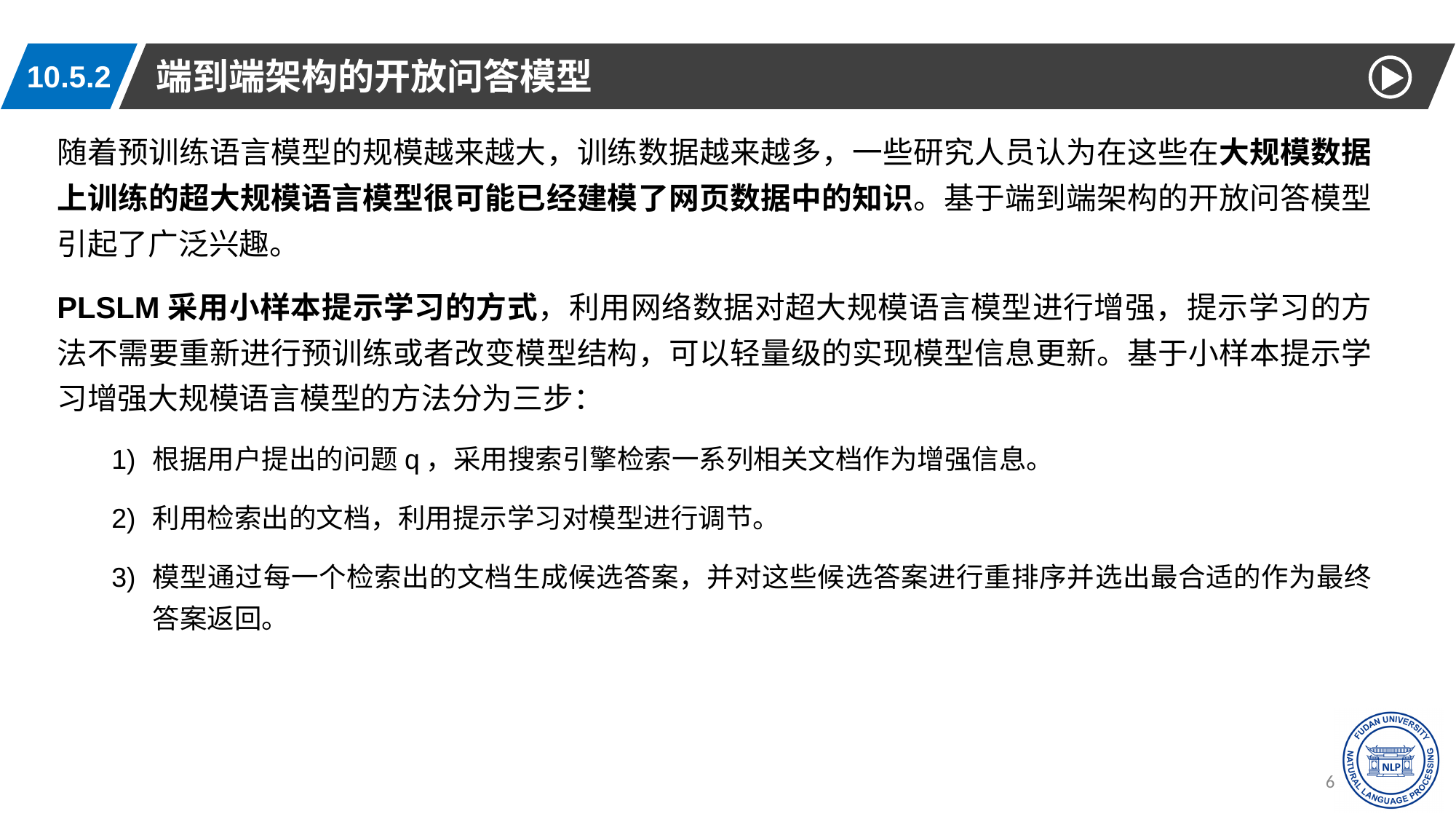

端到端架构的开放问答模型
10.5.2

随着预训练语言模型的规模越来越大，训练数据越来越多，一些研究人员认为在这些在大规模数据上训练的超大规模语言模型很可能已经建模了网页数据中的知识。基于端到端架构的开放问答模型引起了广泛兴趣。
PLSLM采用小样本提示学习的方式，利用网络数据对超大规模语言模型进行增强，提示学习的方法不需要重新进行预训练或者改变模型结构，可以轻量级的实现模型信息更新。基于小样本提示学习增强大规模语言模型的方法分为三步：
根据用户提出的问题q，采用搜索引擎检索一系列相关文档作为增强信息。
利用检索出的文档，利用提示学习对模型进行调节。
模型通过每一个检索出的文档生成候选答案，并对这些候选答案进行重排序并选出最合适的作为最终答案返回。
61